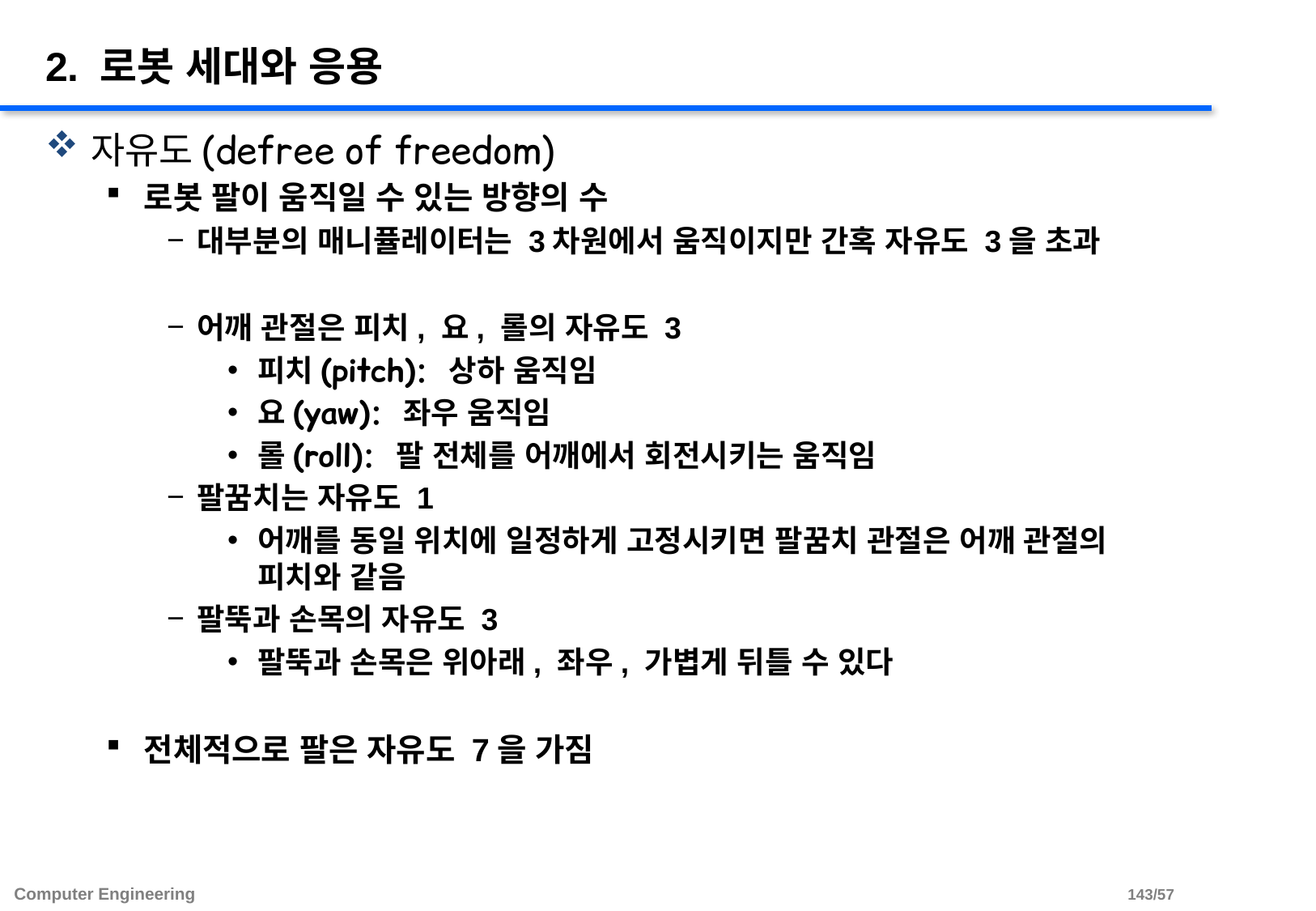

# 2. 로봇 세대와 응용
자유도(defree of freedom)
로봇 팔이 움직일 수 있는 방향의 수
대부분의 매니퓰레이터는 3차원에서 움직이지만 간혹 자유도 3을 초과

어깨 관절은 피치, 요, 롤의 자유도 3
피치(pitch): 상하 움직임
요(yaw): 좌우 움직임
롤(roll): 팔 전체를 어깨에서 회전시키는 움직임
팔꿈치는 자유도 1
어깨를 동일 위치에 일정하게 고정시키면 팔꿈치 관절은 어깨 관절의 피치와 같음
팔뚝과 손목의 자유도 3
팔뚝과 손목은 위아래, 좌우, 가볍게 뒤틀 수 있다

전체적으로 팔은 자유도 7을 가짐